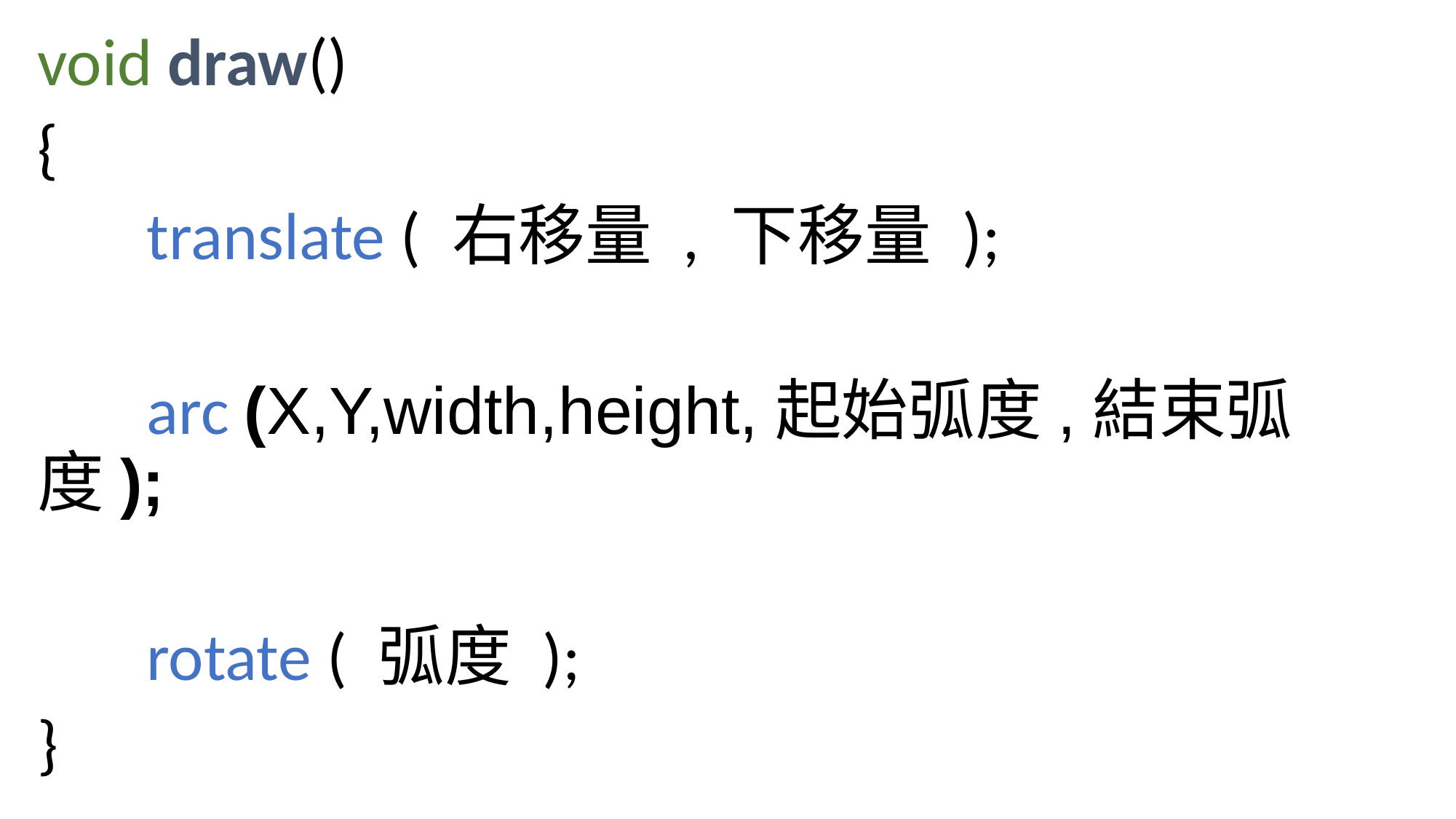

void draw()
{
	translate ( 右移量 , 下移量 );

	arc (X,Y,width,height,起始弧度,結束弧度);

	rotate ( 弧度 );
}